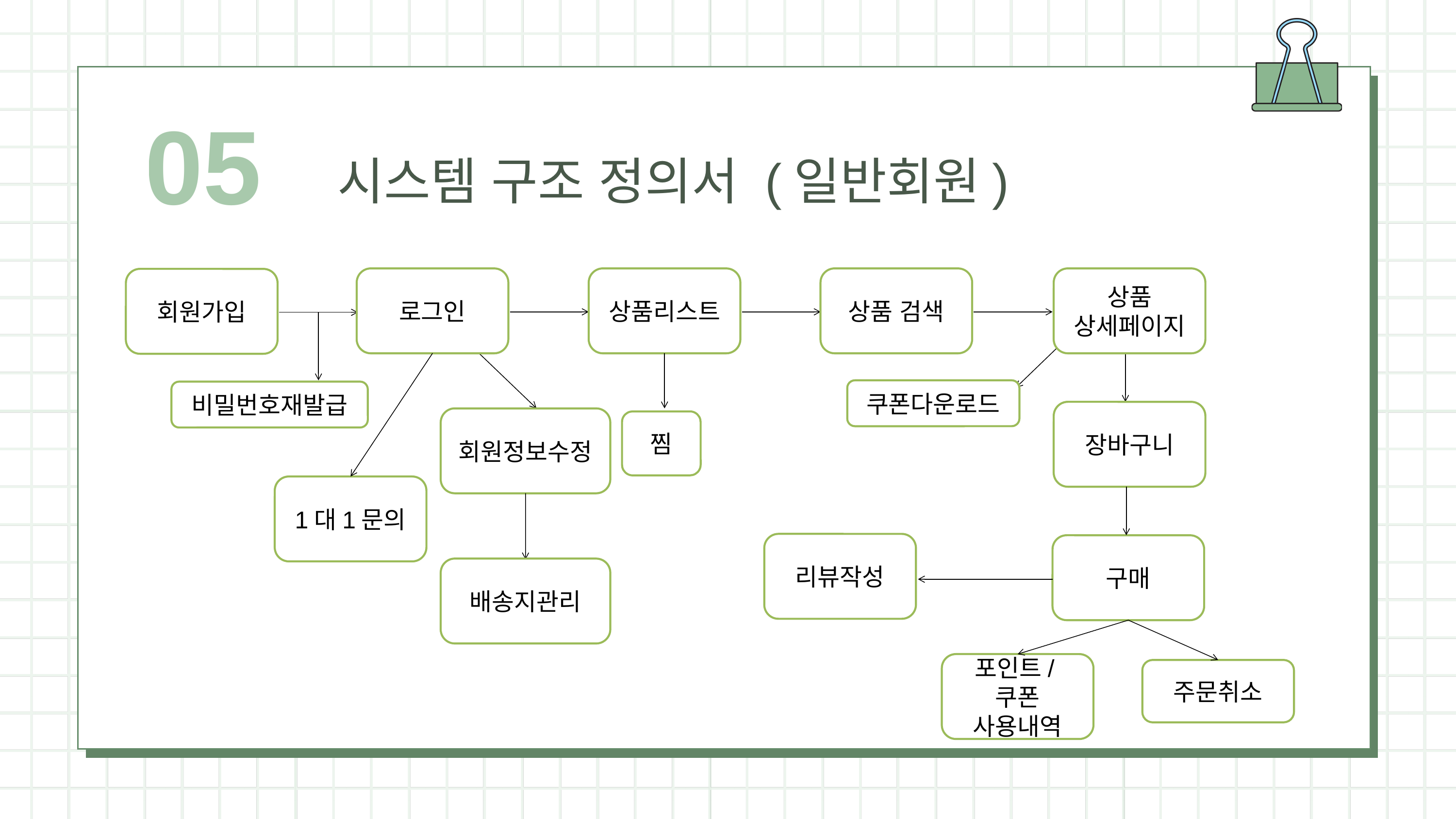

05
시스템 구조 정의서 (일반회원)
로그인
상품리스트
상품 검색
상품
상세페이지
회원가입
쿠폰다운로드
비밀번호재발급
장바구니
회원정보수정
찜
1대1문의
리뷰작성
구매
배송지관리
포인트/쿠폰 사용내역
주문취소